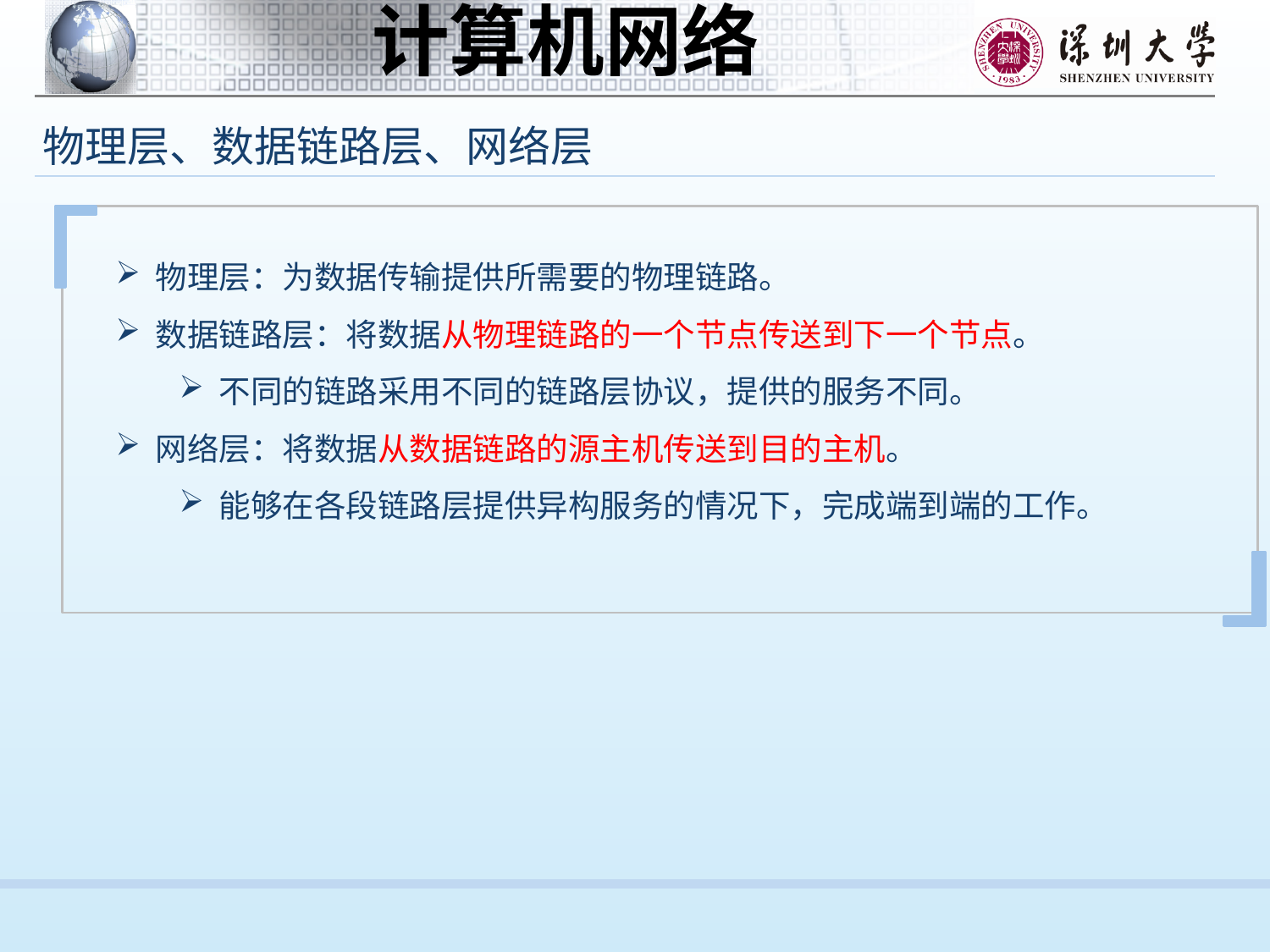

物理层、数据链路层、网络层

物理层：为数据传输提供所需要的物理链路。
数据链路层：将数据从物理链路的一个节点传送到下一个节点。
不同的链路采用不同的链路层协议，提供的服务不同。
网络层：将数据从数据链路的源主机传送到目的主机。
能够在各段链路层提供异构服务的情况下，完成端到端的工作。